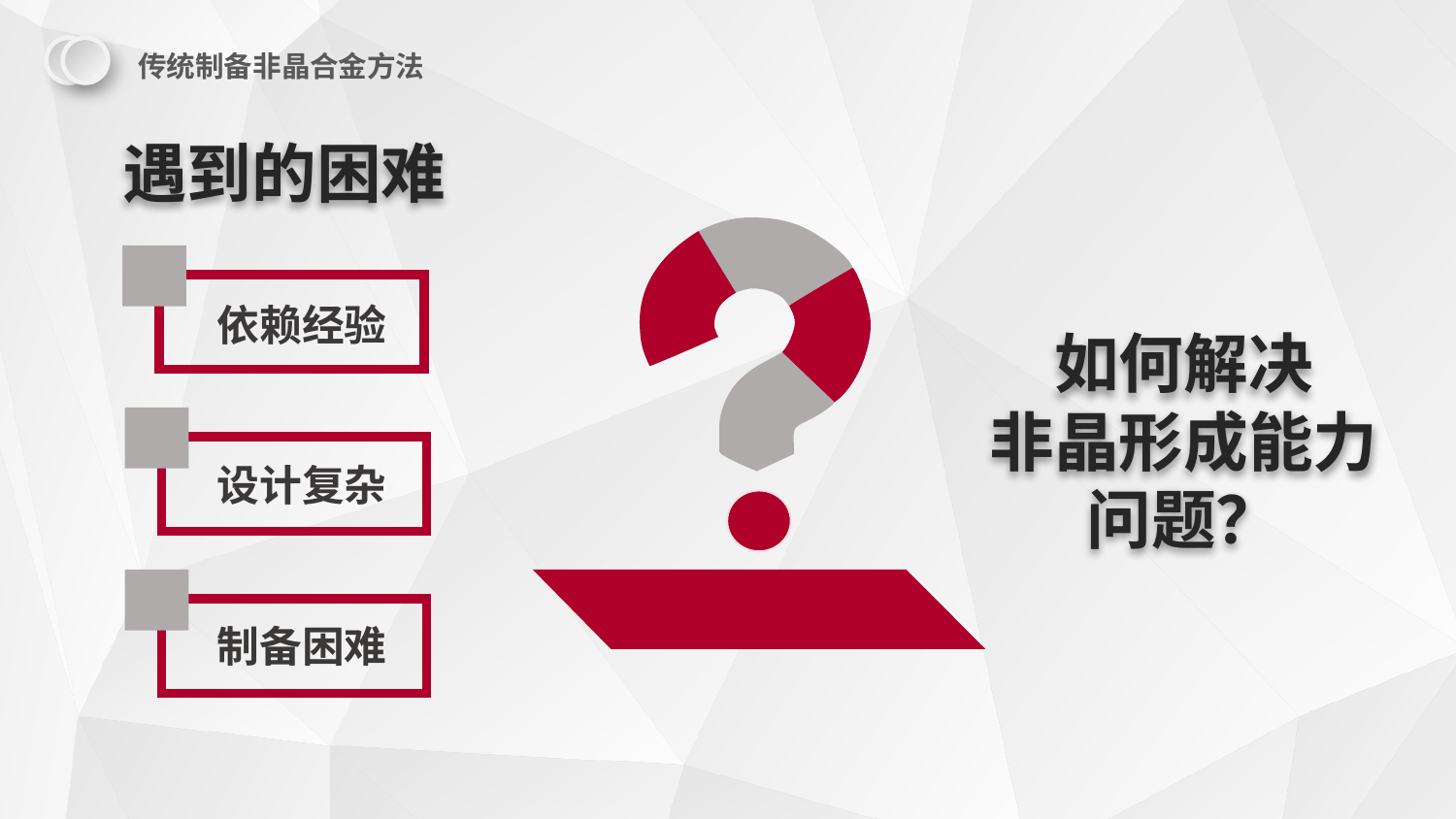

传统制备非晶合金方法
遇到的困难

依赖经验

设计复杂

制备困难

如何解决
非晶形成能力问题？